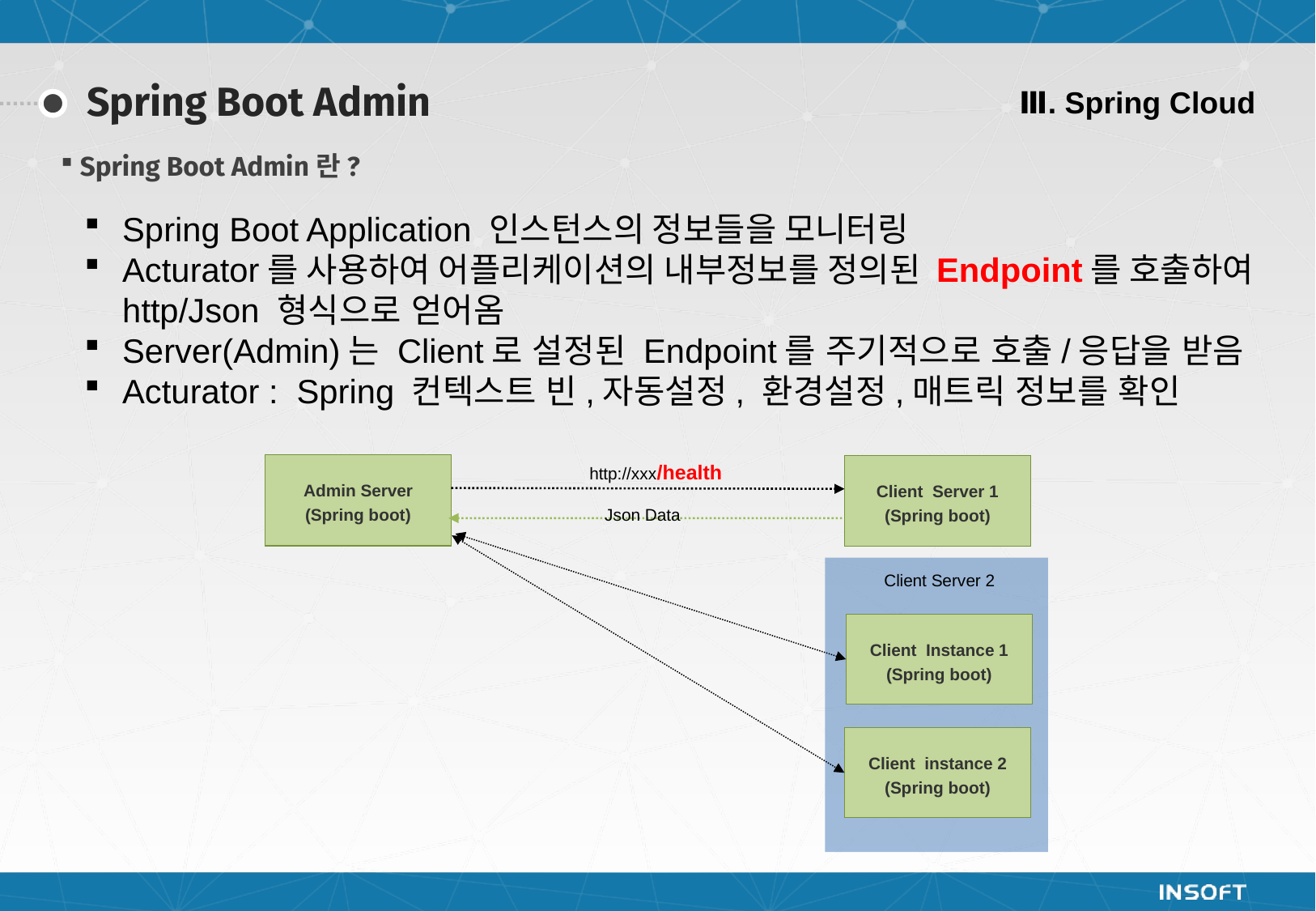

Ⅲ. Spring Cloud
Spring Boot Admin

Spring Boot Admin란?
Spring Boot Application 인스턴스의 정보들을 모니터링
Acturator를 사용하여 어플리케이션의 내부정보를 정의된 Endpoint를 호출하여 http/Json 형식으로 얻어옴
Server(Admin)는 Client로 설정된 Endpoint를 주기적으로 호출/응답을 받음
Acturator :  Spring 컨텍스트 빈,자동설정, 환경설정,매트릭 정보를 확인
http://xxx/health
Admin Server
(Spring boot)
Client  Server 1
(Spring boot)
Json Data

Client Server 2
Client  Instance 1
(Spring boot)
Client  instance 2
(Spring boot)